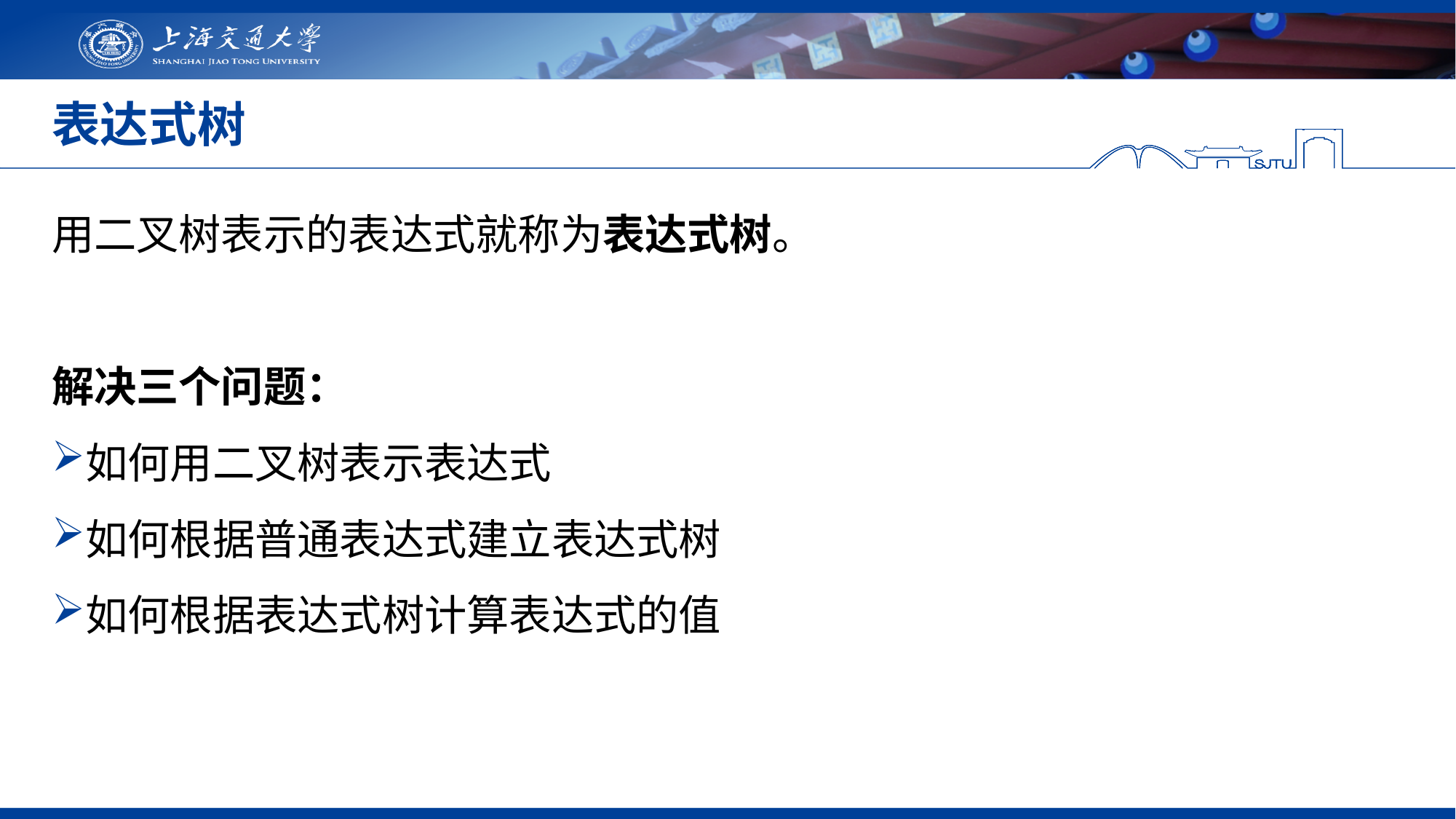

# 表达式树
用二叉树表示的表达式就称为表达式树。

解决三个问题：
如何用二叉树表示表达式
如何根据普通表达式建立表达式树
如何根据表达式树计算表达式的值